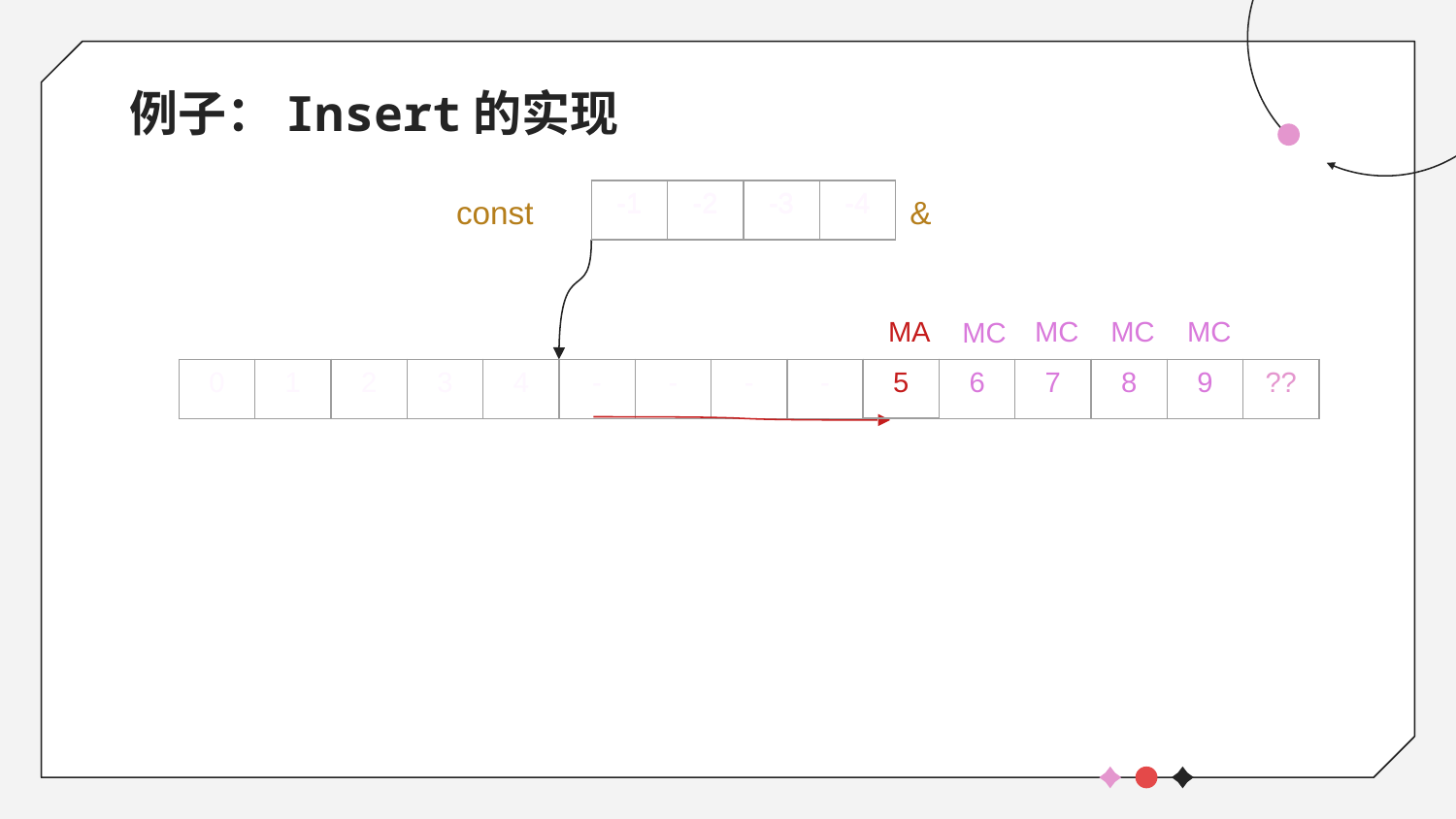

# 例子：Insert的实现
| -1 | -2 | -3 | -4 |
| --- | --- | --- | --- |
| -1 | -2 | -3 | -4 |
| --- | --- | --- | --- |
const
&
MA
MC
MC
MC
MC
| 5 |
| --- |
| 0 | 1 | 2 | 3 | 4 | - | - | - | - |  |
| --- | --- | --- | --- | --- | --- | --- | --- | --- | --- |
| 6 | 7 | 8 | 9 | ?? |
| --- | --- | --- | --- | --- |